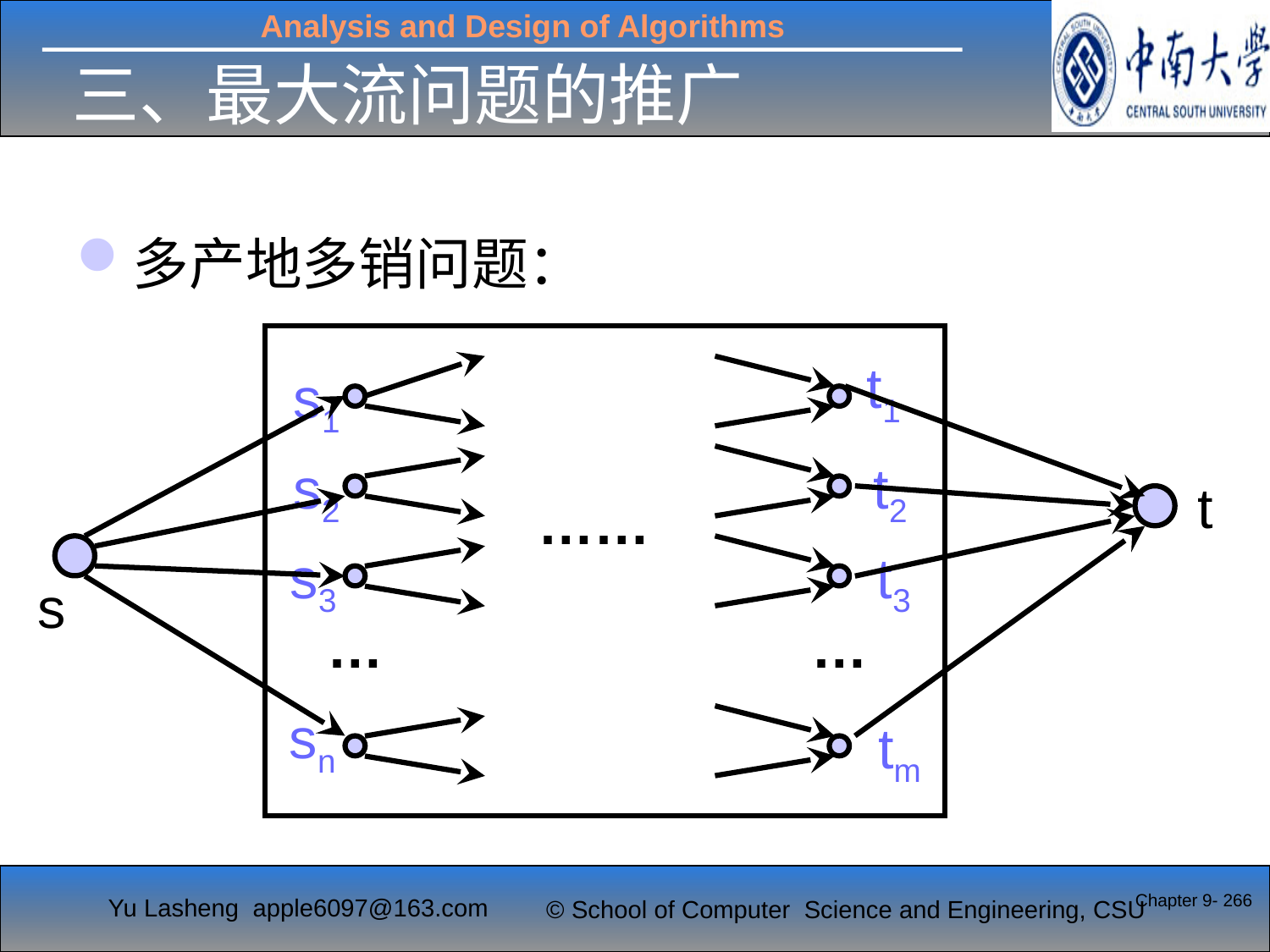

# 三、最大流问题的推广
多产地多销问题：

……
t1

t2

t3

…
tm

s1

s2

s3

…
sn

t
s
Chapter 9- 266